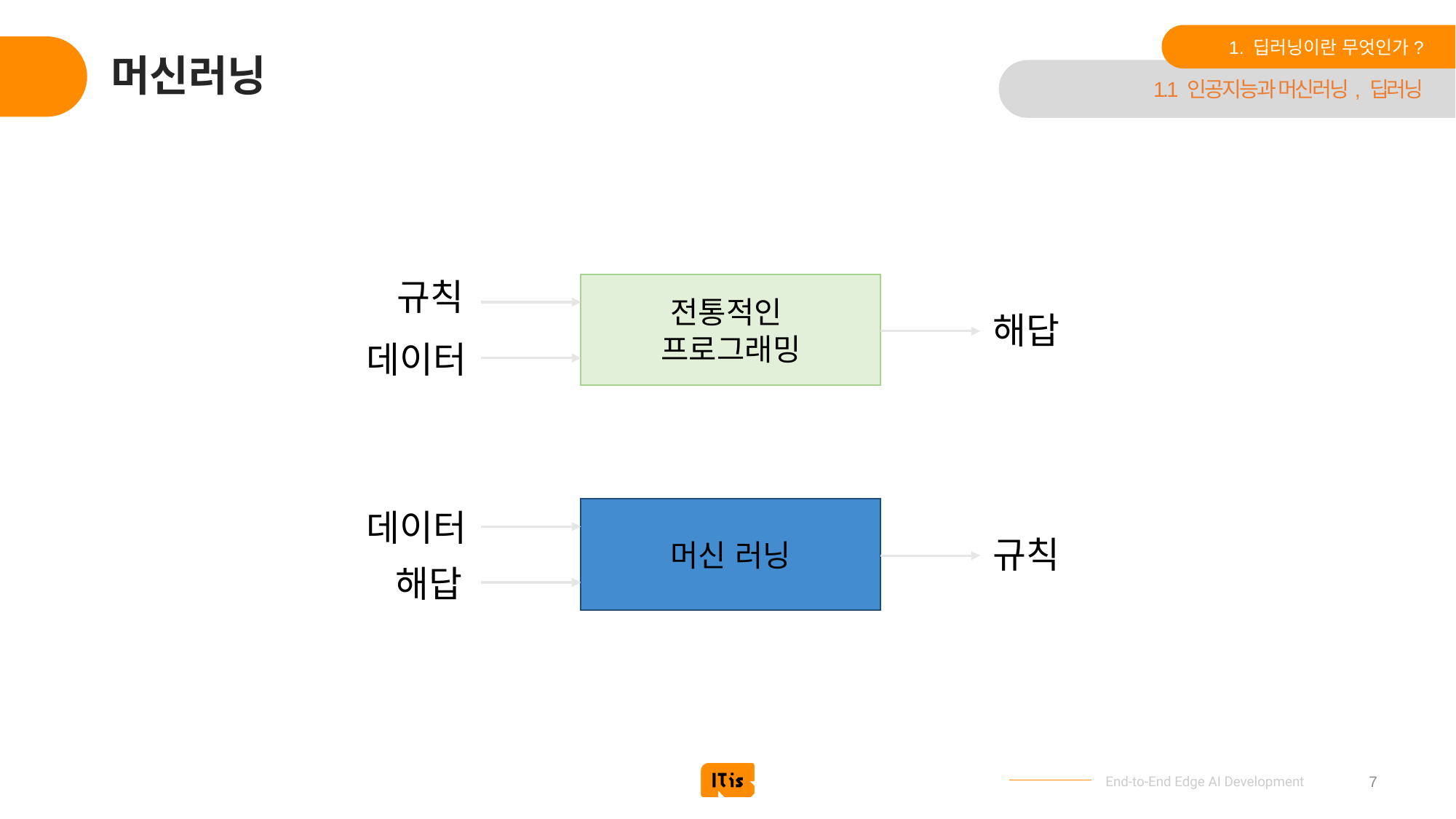

1. 딥러닝이란 무엇인가?
# 머신러닝
1.1 인공지능과 머신러닝, 딥러닝
규칙
전통적인
프로그래밍
해답
데이터
머신 러닝
데이터
규칙
해답
7